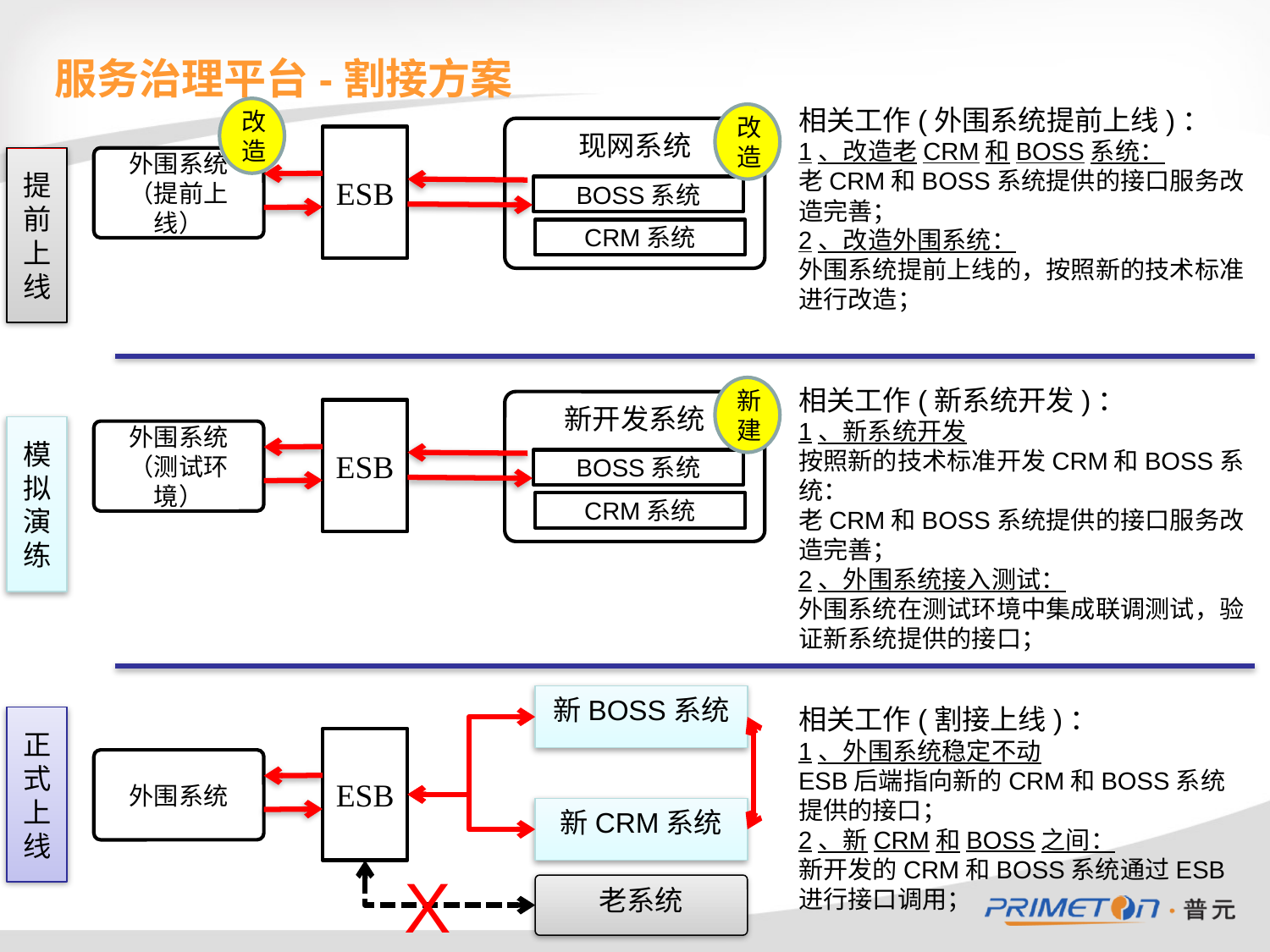

# 服务治理平台-割接方案
相关工作(外围系统提前上线)：
1、改造老CRM和BOSS系统：
老CRM和BOSS系统提供的接口服务改造完善；
2、改造外围系统：
外围系统提前上线的，按照新的技术标准进行改造；
改造
改造
现网系统
ESB
提前上线
外围系统（提前上线）
BOSS系统
CRM系统
相关工作(新系统开发)：
1、新系统开发
按照新的技术标准开发CRM和BOSS系统：
老CRM和BOSS系统提供的接口服务改造完善；
2、外围系统接入测试：
外围系统在测试环境中集成联调测试，验证新系统提供的接口；
新建
新开发系统
ESB
模拟演练
外围系统（测试环境）
BOSS系统
CRM系统
新BOSS系统
相关工作(割接上线)：
1、外围系统稳定不动
ESB后端指向新的CRM和BOSS系统提供的接口；
2、新CRM和BOSS之间：
新开发的CRM和BOSS系统通过ESB进行接口调用；
正式上线
ESB
外围系统
新CRM系统
X
老系统